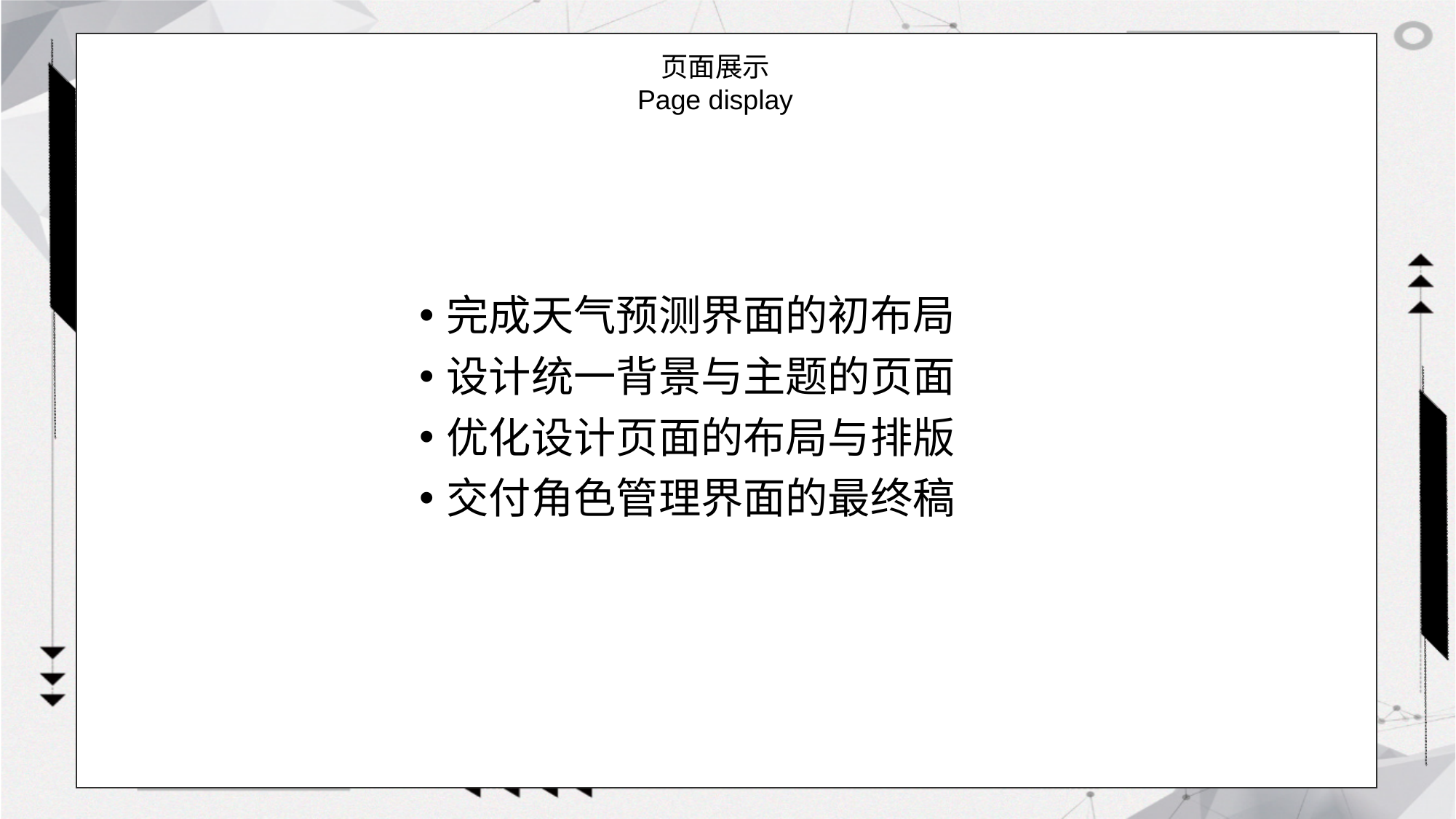

页面展示
Page display

完成天气预测界面的初布局
设计统一背景与主题的页面
优化设计页面的布局与排版
交付角色管理界面的最终稿